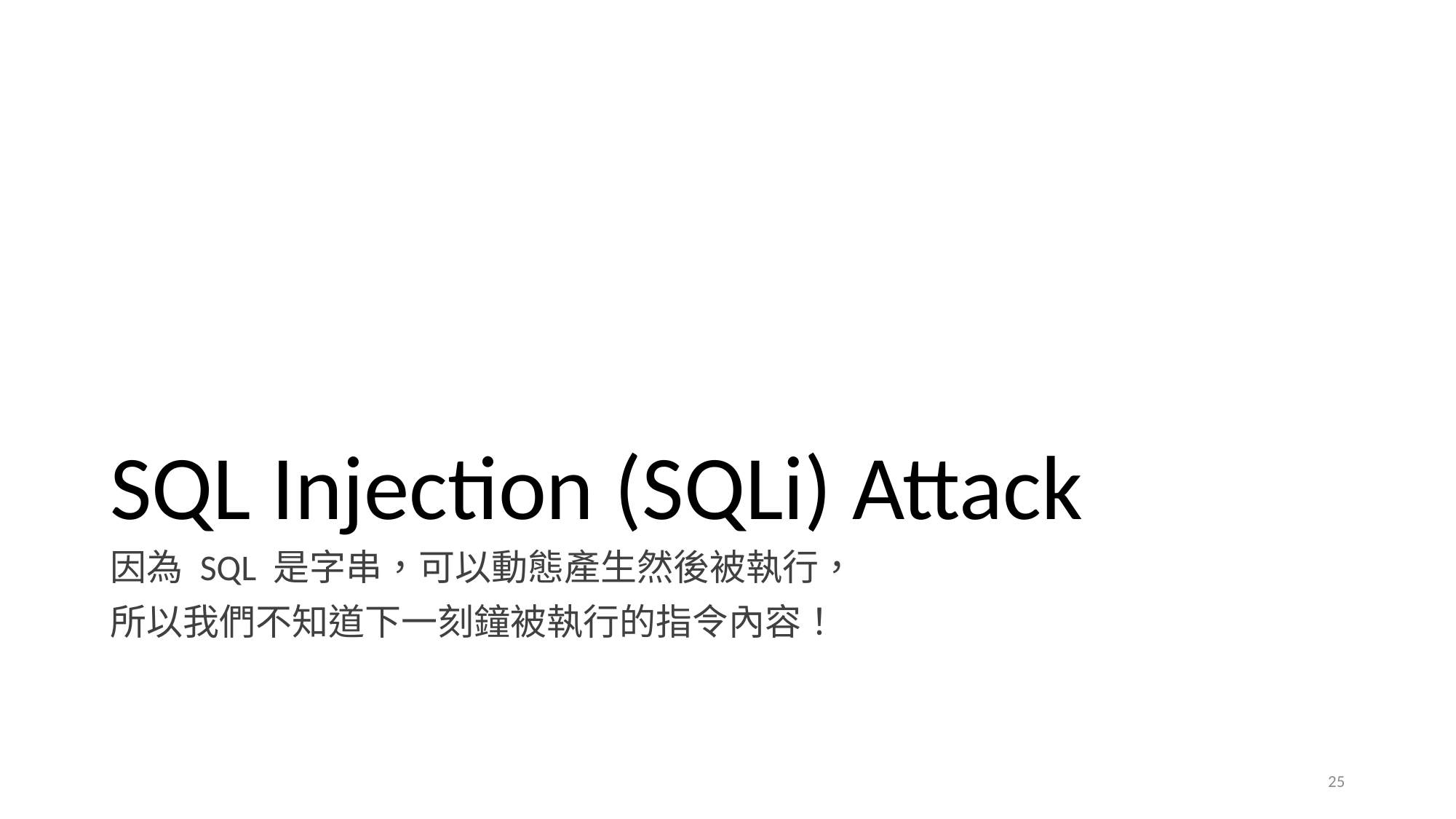

# SQL Injection (SQLi) Attack
因為 SQL 是字串，可以動態產生然後被執行，
所以我們不知道下一刻鐘被執行的指令內容！
25